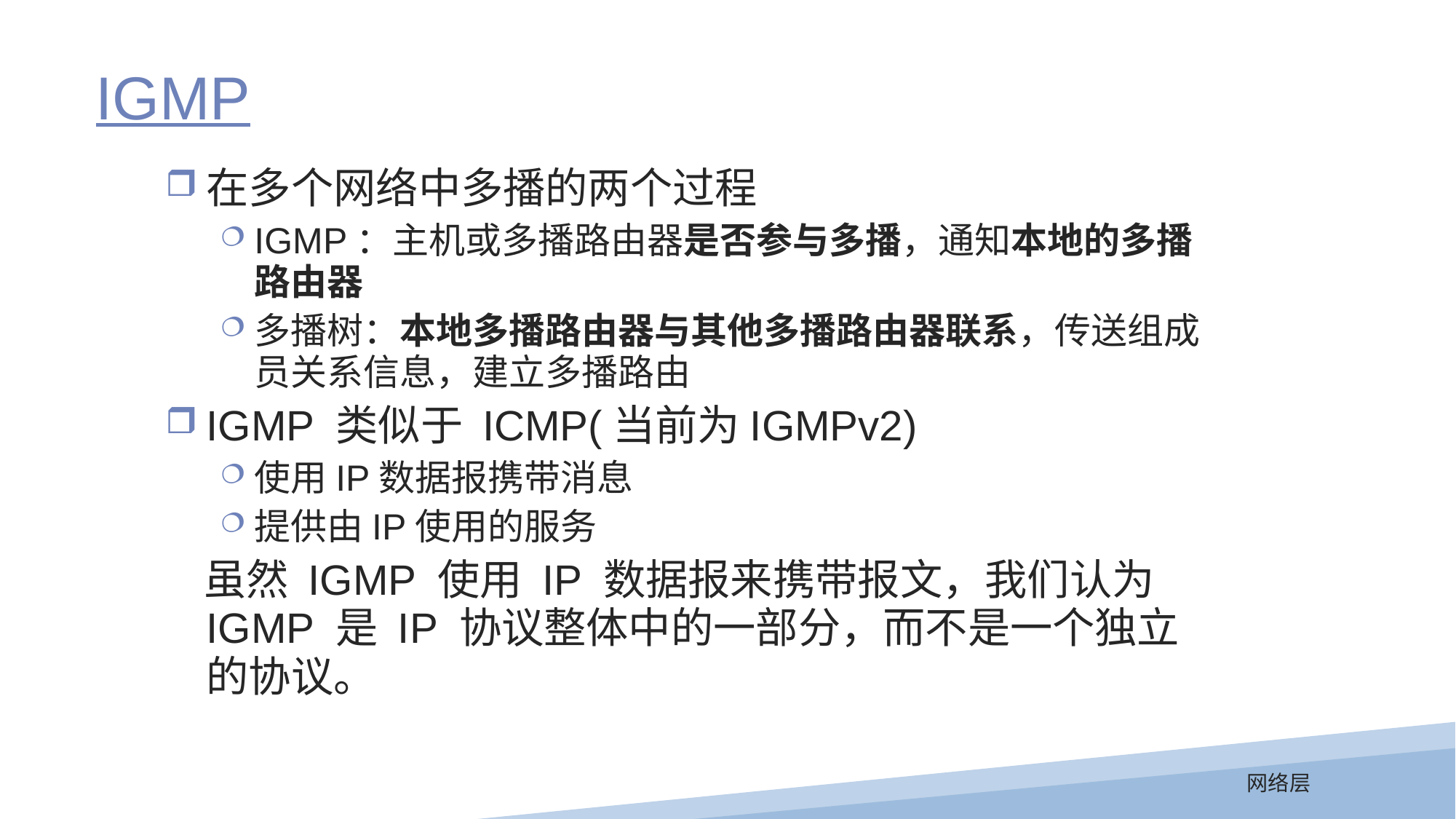

IGMP
在多个网络中多播的两个过程
IGMP：主机或多播路由器是否参与多播，通知本地的多播路由器
多播树：本地多播路由器与其他多播路由器联系，传送组成员关系信息，建立多播路由
IGMP 类似于 ICMP(当前为IGMPv2)
使用IP数据报携带消息
提供由IP使用的服务
   虽然 IGMP 使用 IP 数据报来携带报文，我们认为 IGMP 是 IP 协议整体中的一部分，而不是一个独立的协议。

网络层
79